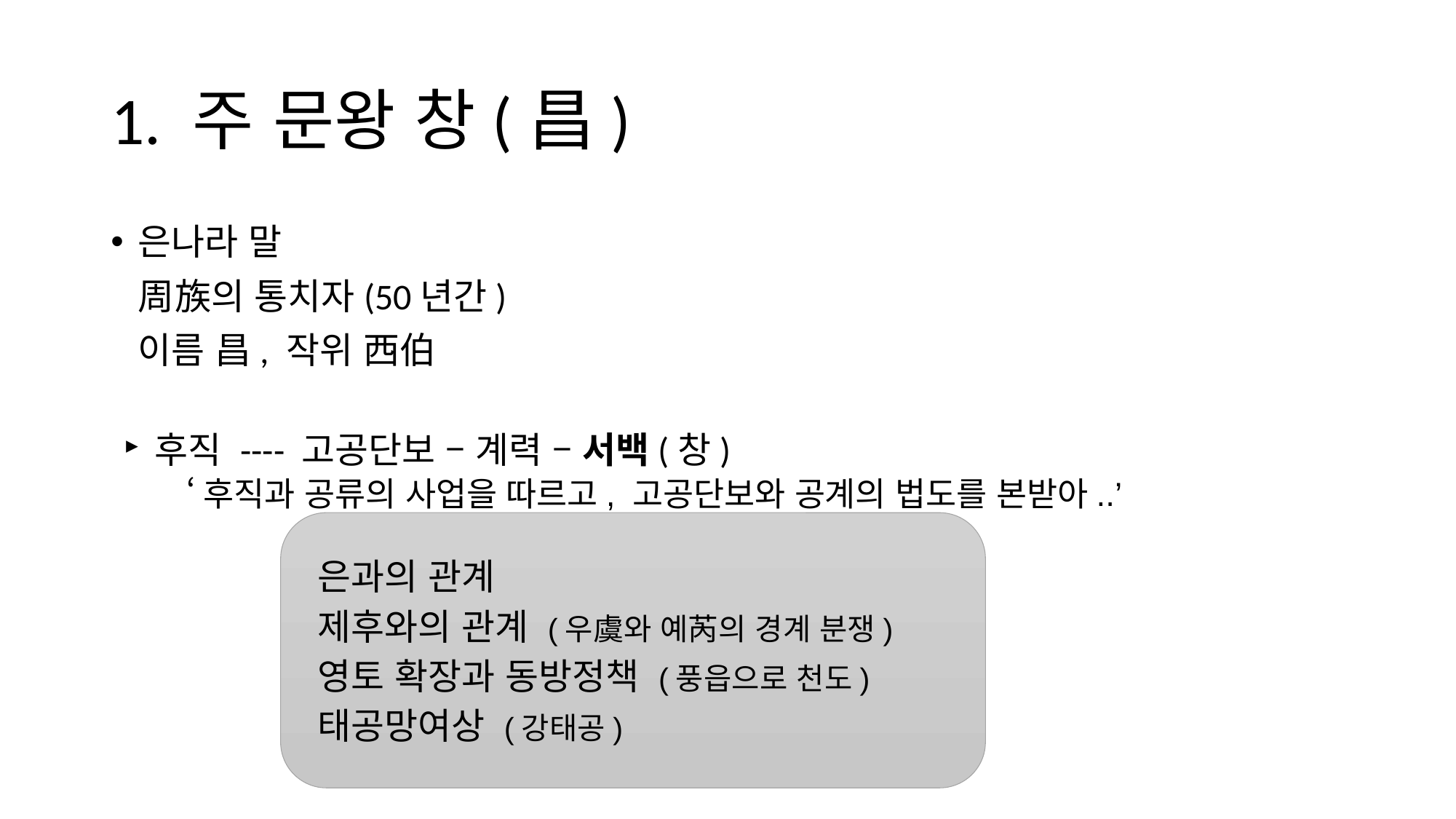

# 1. 주 문왕 창(昌)
은나라 말
	周族의 통치자(50년간)
	이름 昌, 작위 西伯

후직 ---- 고공단보 – 계력 – 서백(창)
‘후직과 공류의 사업을 따르고, 고공단보와 공계의 법도를 본받아..’

은과의 관계
제후와의 관계 (우虞와 예芮의 경계 분쟁)
영토 확장과 동방정책 (풍읍으로 천도)
태공망여상 (강태공)